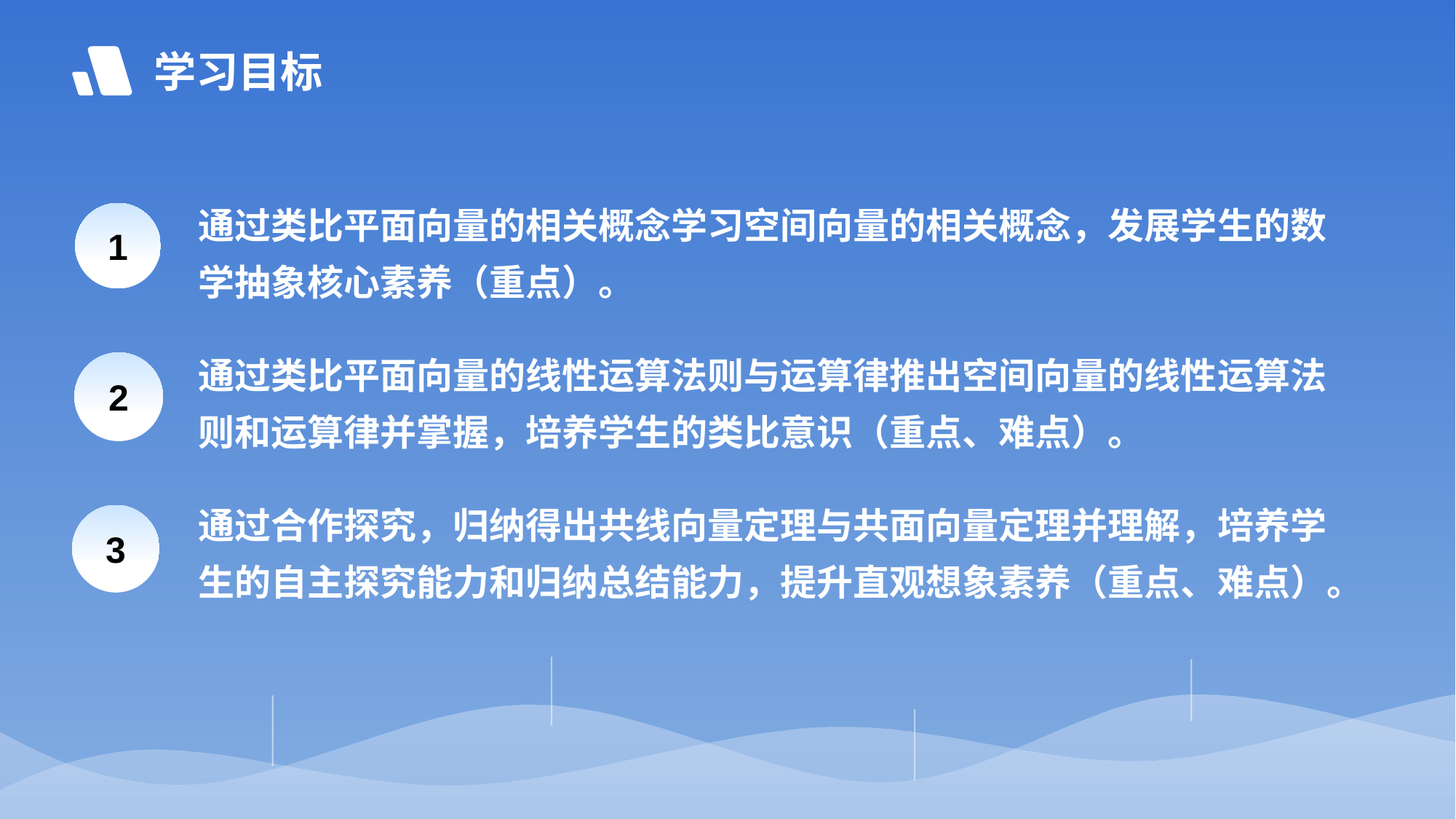

学习目标

通过类比平面向量的相关概念学习空间向量的相关概念，发展学生的数学抽象核心素养（重点）。
通过类比平面向量的线性运算法则与运算律推出空间向量的线性运算法则和运算律并掌握，培养学生的类比意识（重点、难点）。
通过合作探究，归纳得出共线向量定理与共面向量定理并理解，培养学生的自主探究能力和归纳总结能力，提升直观想象素养（重点、难点）。
1
2
3